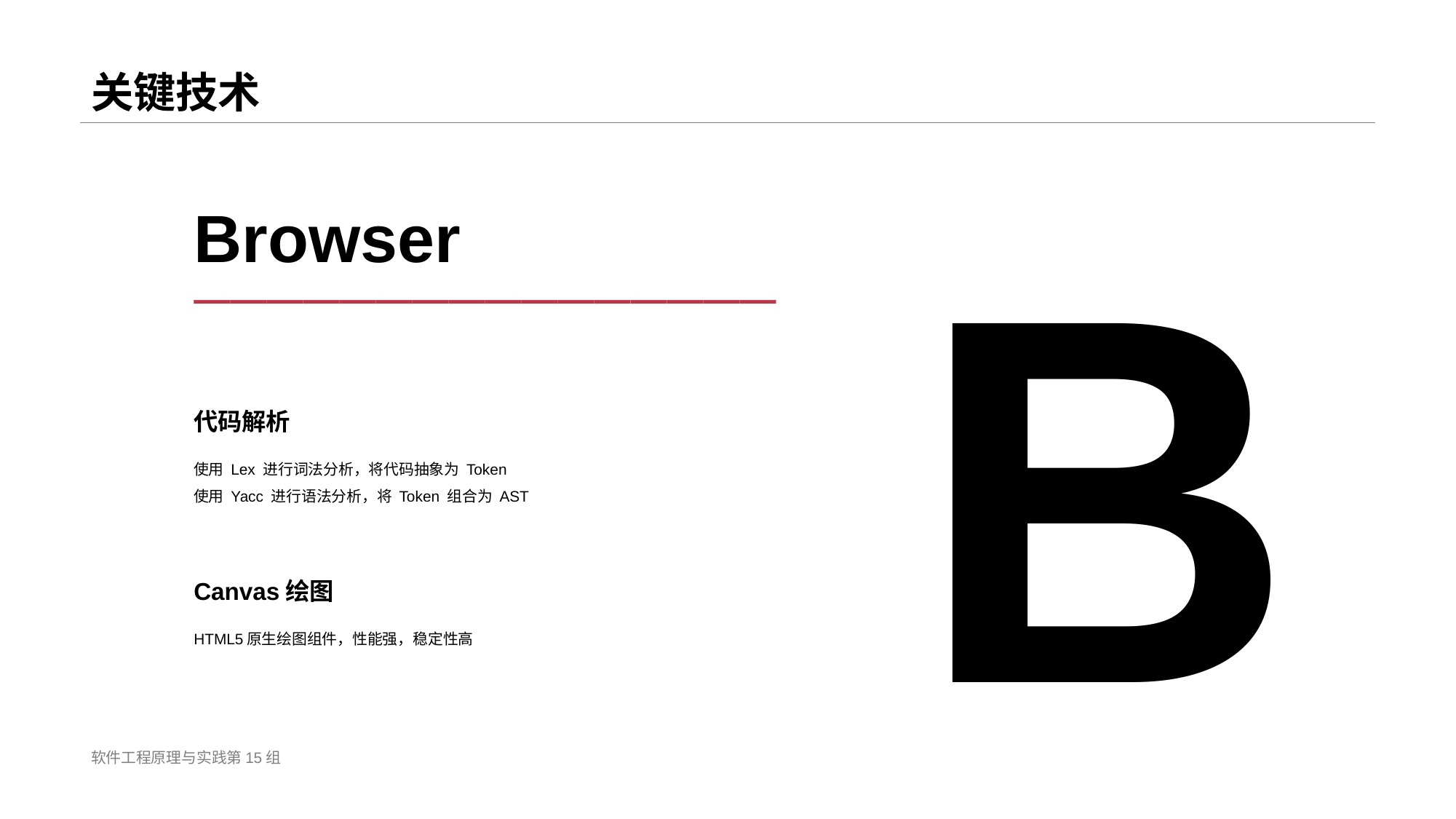

# 关键技术
B
Browser
————————————————

代码解析
使用 Lex 进行词法分析，将代码抽象为 Token
使用 Yacc 进行语法分析，将 Token 组合为 AST
Canvas绘图
HTML5原生绘图组件，性能强，稳定性高
软件工程原理与实践第15组